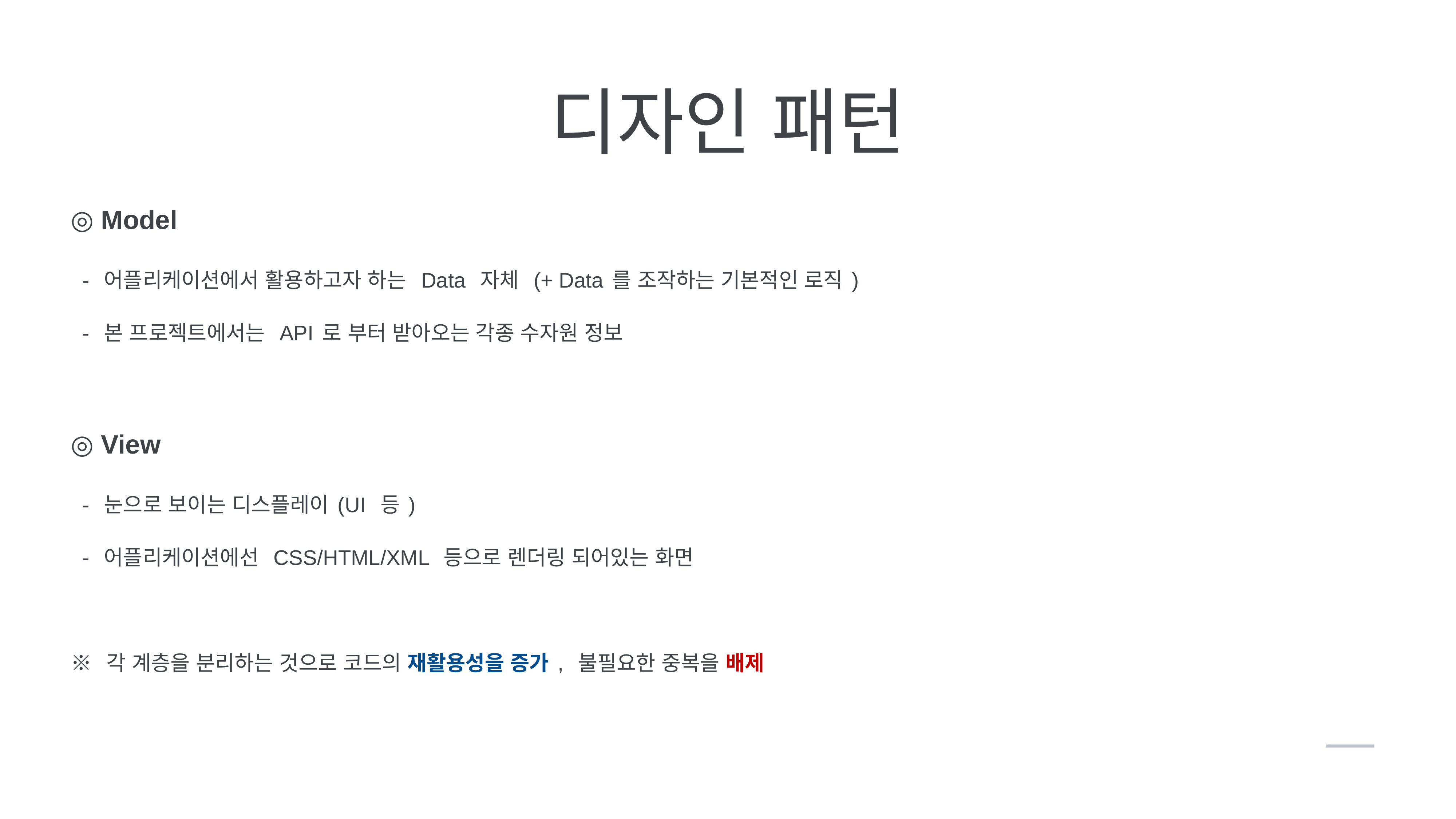

디자인 패턴
◎ Model
  - 어플리케이션에서 활용하고자 하는 Data 자체 (+ Data를 조작하는 기본적인 로직)
  - 본 프로젝트에서는 API로 부터 받아오는 각종 수자원 정보

◎ View
  - 눈으로 보이는 디스플레이(UI 등)
  - 어플리케이션에선 CSS/HTML/XML 등으로 렌더링 되어있는 화면

※ 각 계층을 분리하는 것으로 코드의 재활용성을 증가, 불필요한 중복을 배제